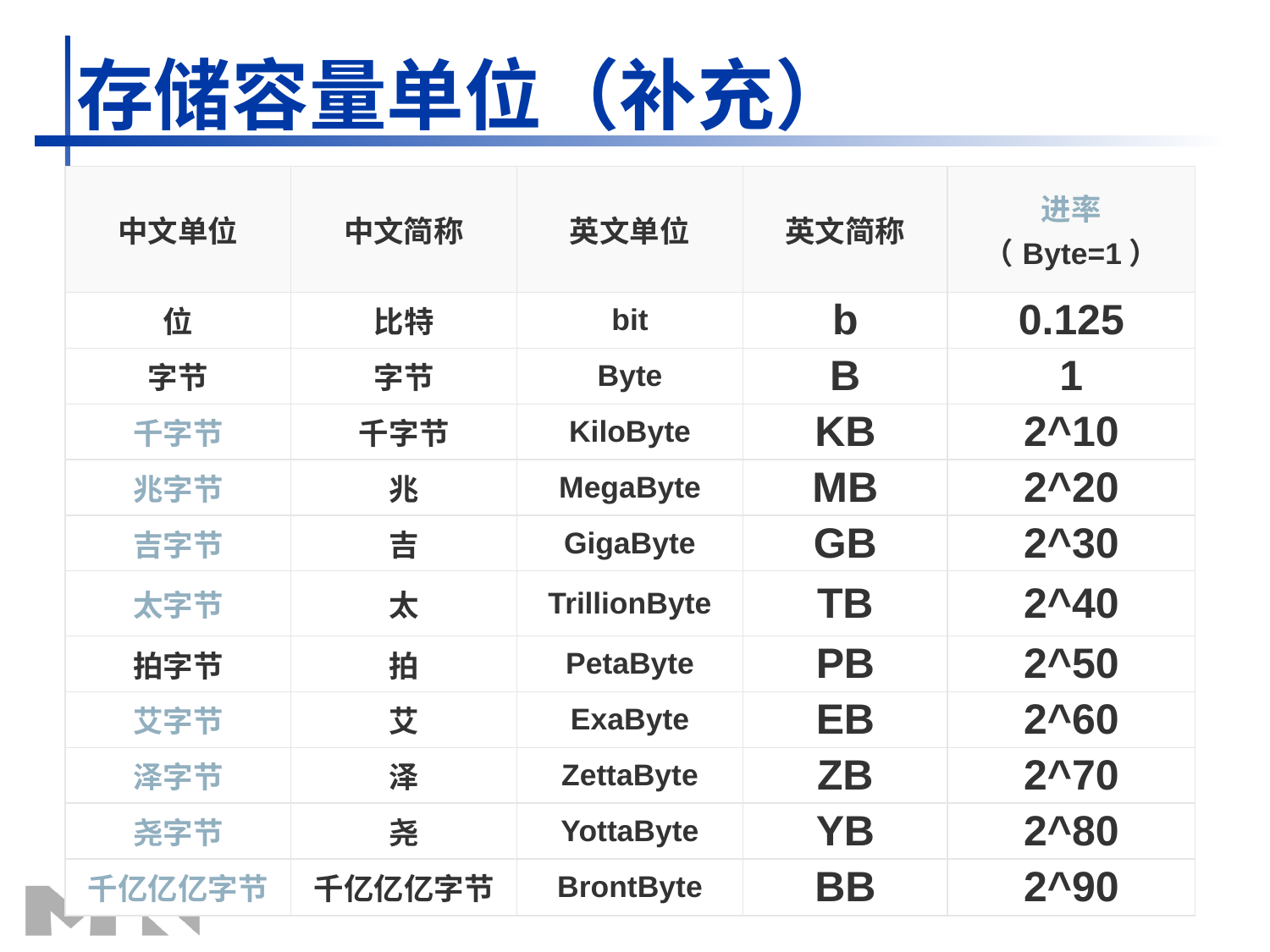

# 存储容量单位（补充）
| 中文单位 | 中文简称 | 英文单位 | 英文简称 | 进率（Byte=1） |
| --- | --- | --- | --- | --- |
| 位 | 比特 | bit | b | 0.125 |
| 字节 | 字节 | Byte | B | 1 |
| 千字节 | 千字节 | KiloByte | KB | 2^10 |
| 兆字节 | 兆 | MegaByte | MB | 2^20 |
| 吉字节 | 吉 | GigaByte | GB | 2^30 |
| 太字节 | 太 | TrillionByte | TB | 2^40 |
| 拍字节 | 拍 | PetaByte | PB | 2^50 |
| 艾字节 | 艾 | ExaByte | EB | 2^60 |
| 泽字节 | 泽 | ZettaByte | ZB | 2^70 |
| 尧字节 | 尧 | YottaByte | YB | 2^80 |
| 千亿亿亿字节 | 千亿亿亿字节 | BrontByte | BB | 2^90 |